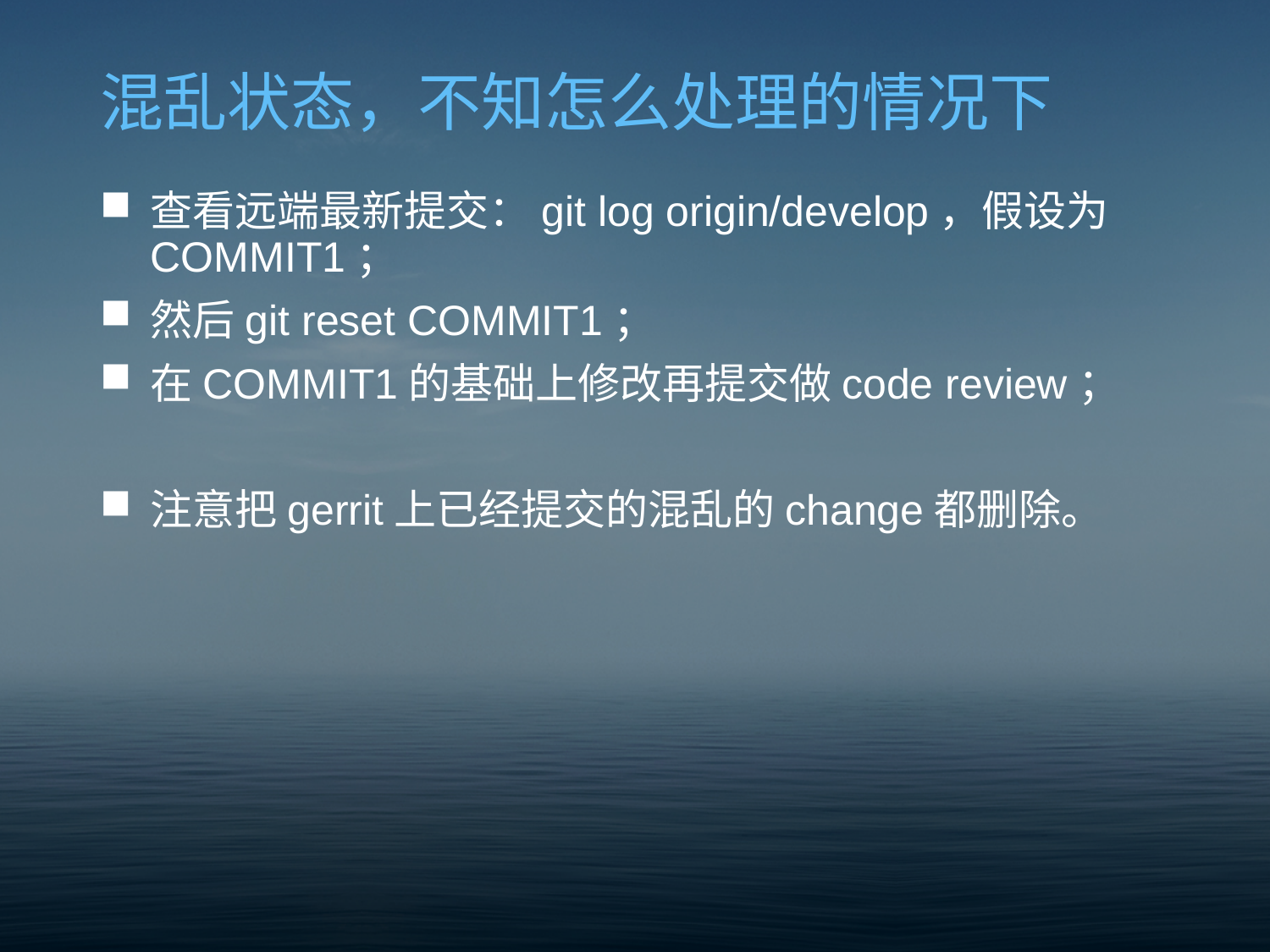

# 混乱状态，不知怎么处理的情况下
查看远端最新提交：git log origin/develop，假设为COMMIT1；
然后git reset COMMIT1；
在COMMIT1的基础上修改再提交做code review；

注意把gerrit上已经提交的混乱的change都删除。